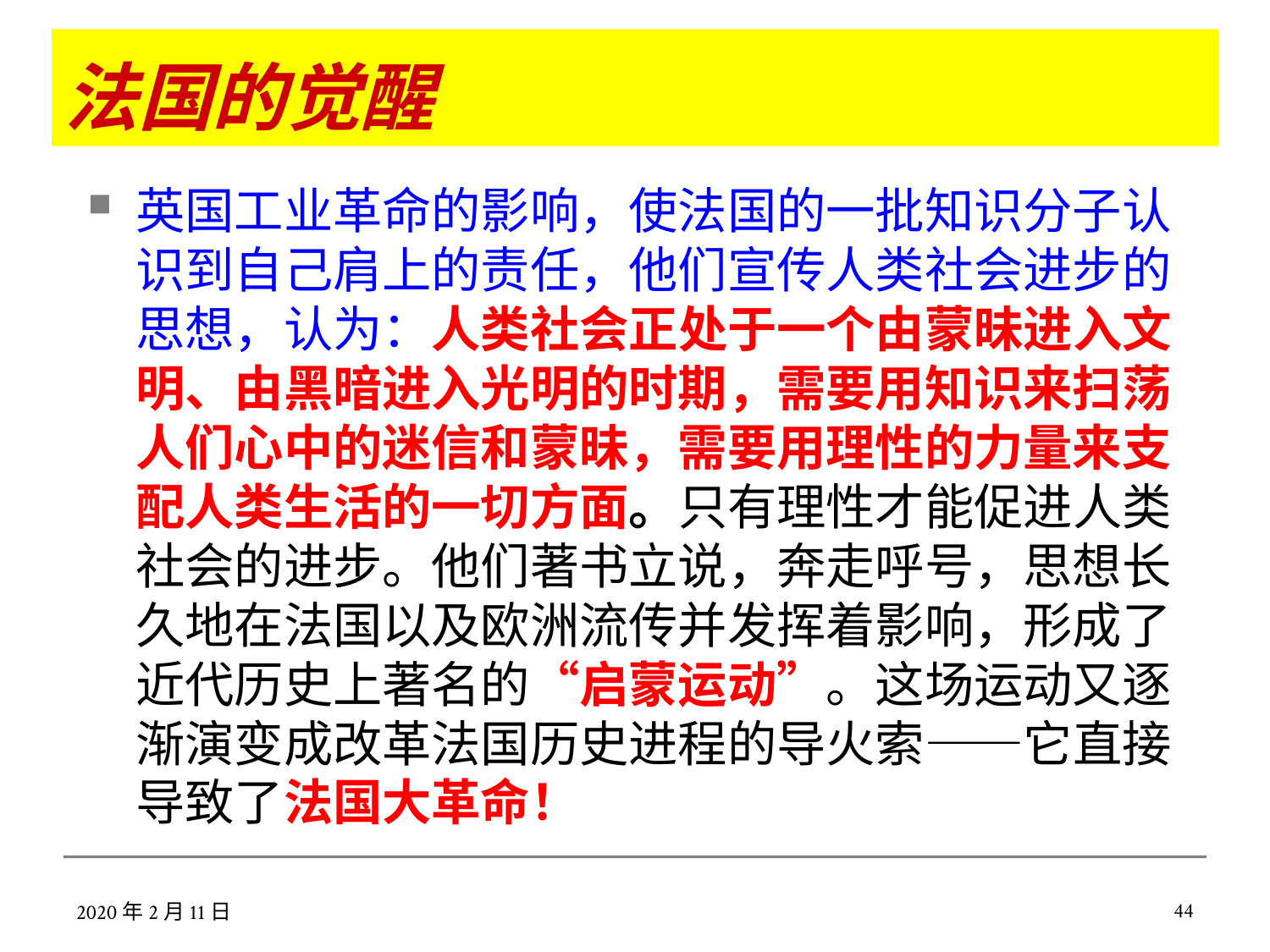

# 法国的觉醒
英国工业革命的影响，使法国的一批知识分子认识到自己肩上的责任，他们宣传人类社会进步的思想，认为：人类社会正处于一个由蒙昧进入文明、由黑暗进入光明的时期，需要用知识来扫荡人们心中的迷信和蒙昧，需要用理性的力量来支配人类生活的一切方面。只有理性才能促进人类社会的进步。他们著书立说，奔走呼号，思想长久地在法国以及欧洲流传并发挥着影响，形成了近代历史上著名的“启蒙运动”。这场运动又逐渐演变成改革法国历史进程的导火索——它直接导致了法国大革命！
2020年2月11日
44